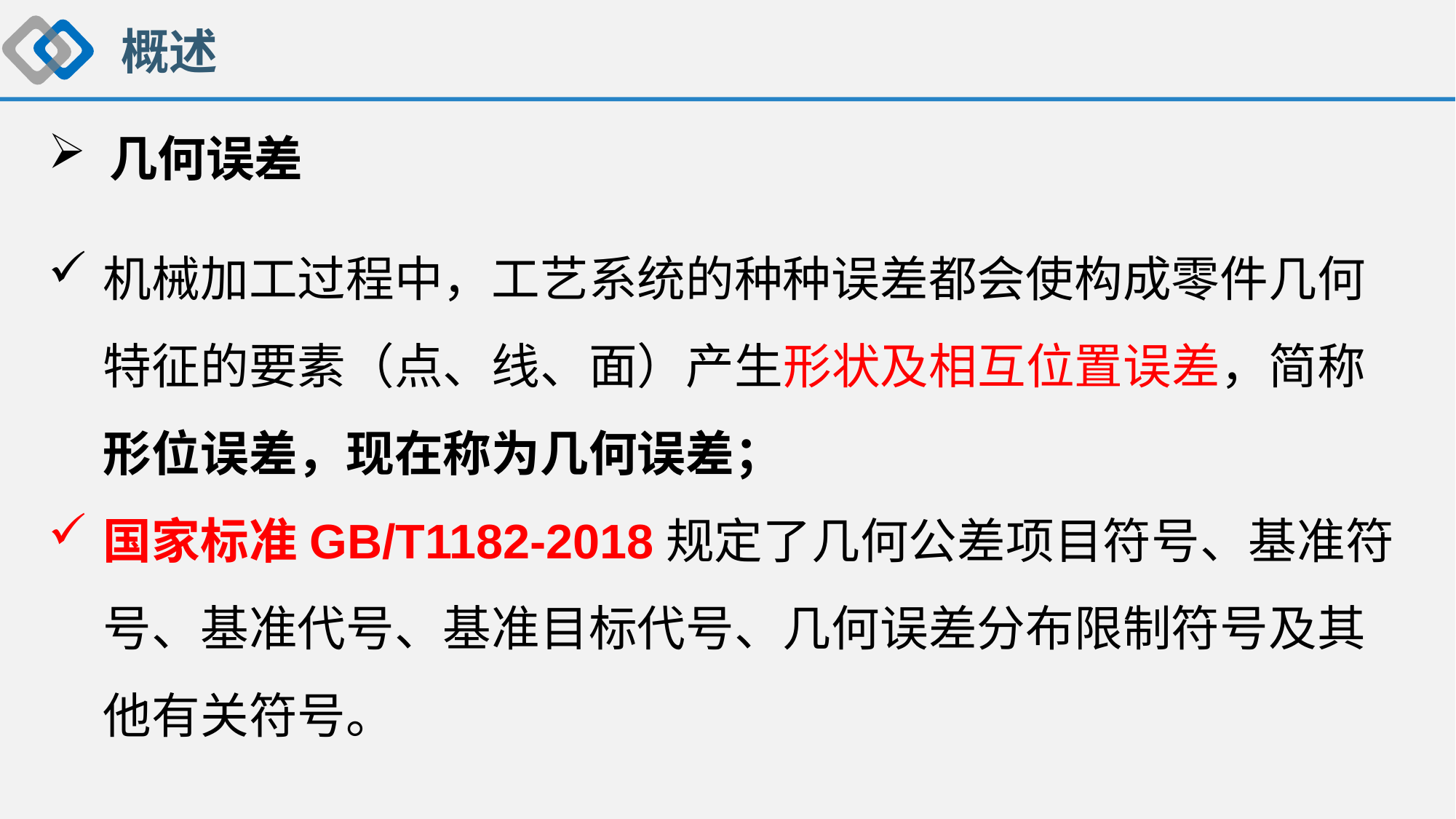

概述
# 几何误差
机械加工过程中，工艺系统的种种误差都会使构成零件几何特征的要素（点、线、面）产生形状及相互位置误差，简称形位误差，现在称为几何误差；
国家标准GB/T1182-2018规定了几何公差项目符号、基准符号、基准代号、基准目标代号、几何误差分布限制符号及其他有关符号。